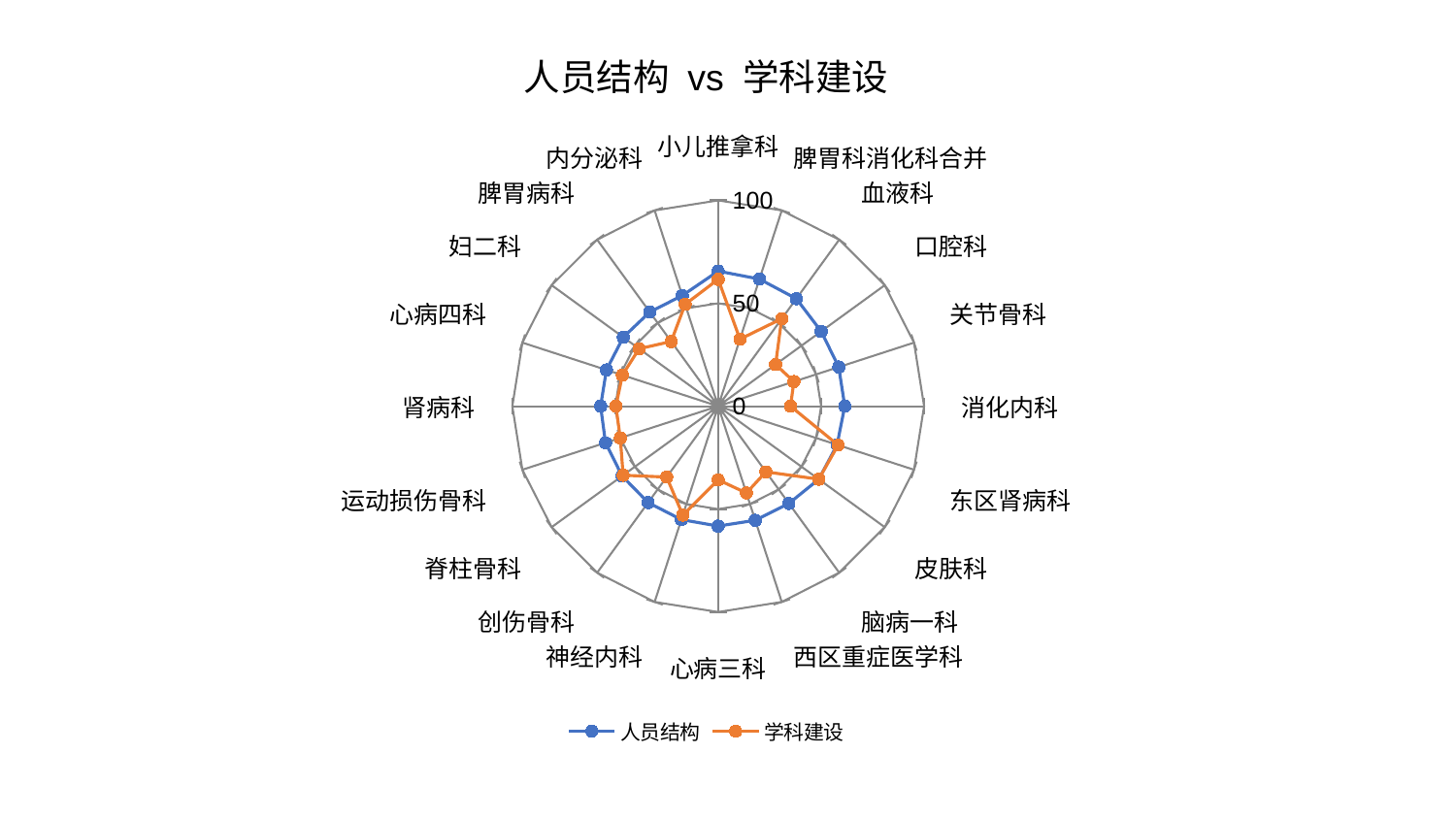

### Chart: 人员结构 vs 学科建设

| Category | 人员结构 | 学科建设 |
|---|---|---|
| 小儿推拿科 | 65.63483627403322 | 61.64246507442817 |
| 脾胃科消化科合并 | 64.93337973052294 | 34.26549520080027 |
| 血液科 | 64.56834367331686 | 52.522791702892135 |
| 口腔科 | 61.846409789139635 | 34.46843961260375 |
| 关节骨科 | 61.585807466810174 | 38.69217313885098 |
| 消化内科 | 61.47230261385729 | 35.12110838607013 |
| 东区肾病科 | 60.72230868488987 | 61.24933473461942 |
| 皮肤科 | 60.42689785787524 | 60.384690584893086 |
| 脑病一科 | 58.407716846620815 | 39.443548365289026 |
| 西区重症医学科 | 58.302594226553296 | 44.358055935122685 |
| 心病三科 | 58.25570918933598 | 35.78612260617502 |
| 神经内科 | 57.94026799315065 | 55.65180963984078 |
| 创伤骨科 | 57.883902798004115 | 42.59023864608611 |
| 脊柱骨科 | 57.72467830715553 | 57.07399970933522 |
| 运动损伤骨科 | 57.56593811603451 | 50.005241842029776 |
| 肾病科 | 57.10744204434827 | 49.71954481461358 |
| 心病四科 | 57.0957758030193 | 48.94042488129453 |
| 妇二科 | 56.99024230467993 | 47.495322407090036 |
| 脾胃病科 | 56.56786267099907 | 38.858137886234005 |
| 内分泌科 | 56.51377404567755 | 52.02380059341313 |
23